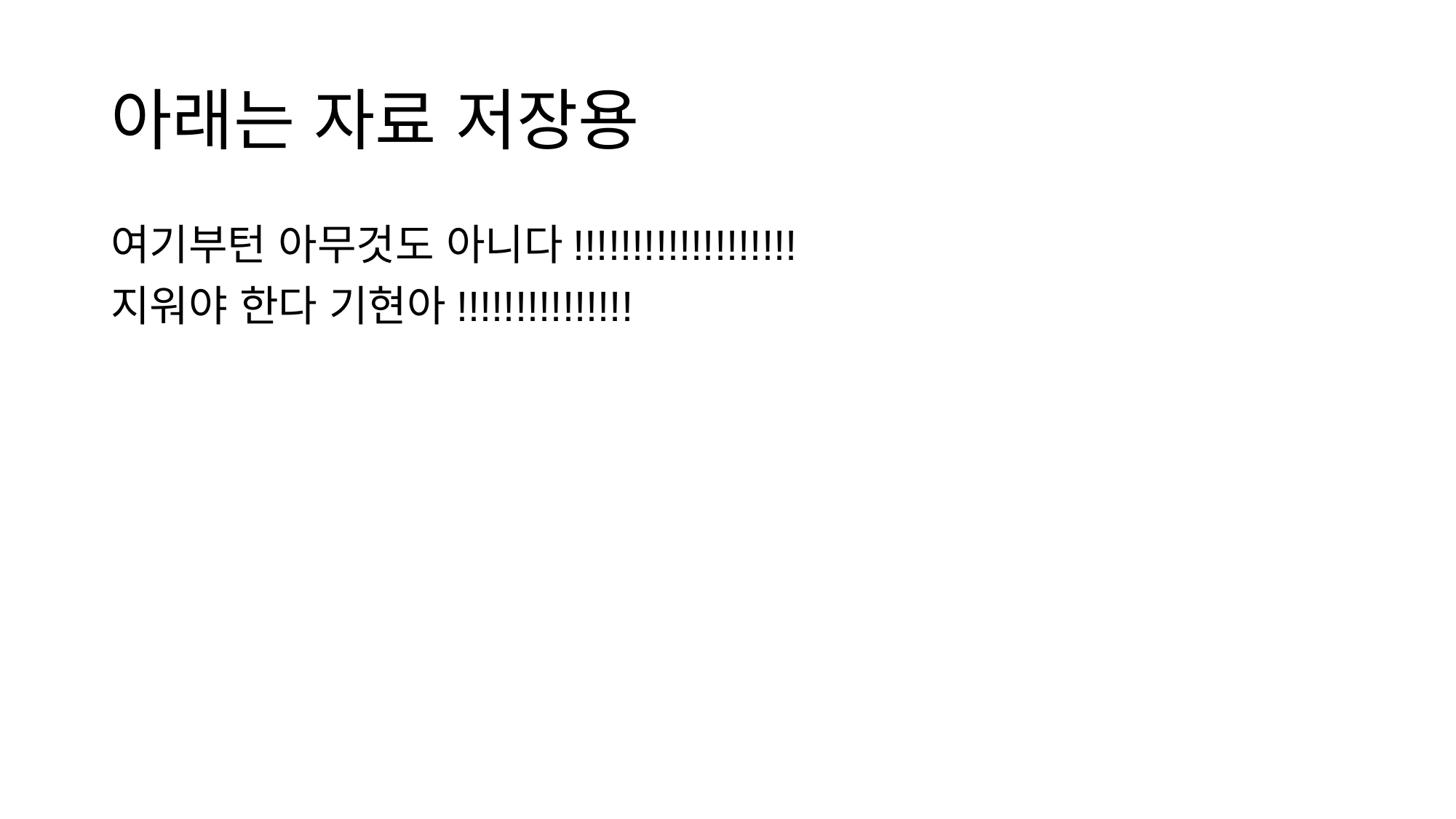

# 아래는 자료 저장용
여기부턴 아무것도 아니다!!!!!!!!!!!!!!!!!!!
지워야 한다 기현아!!!!!!!!!!!!!!!